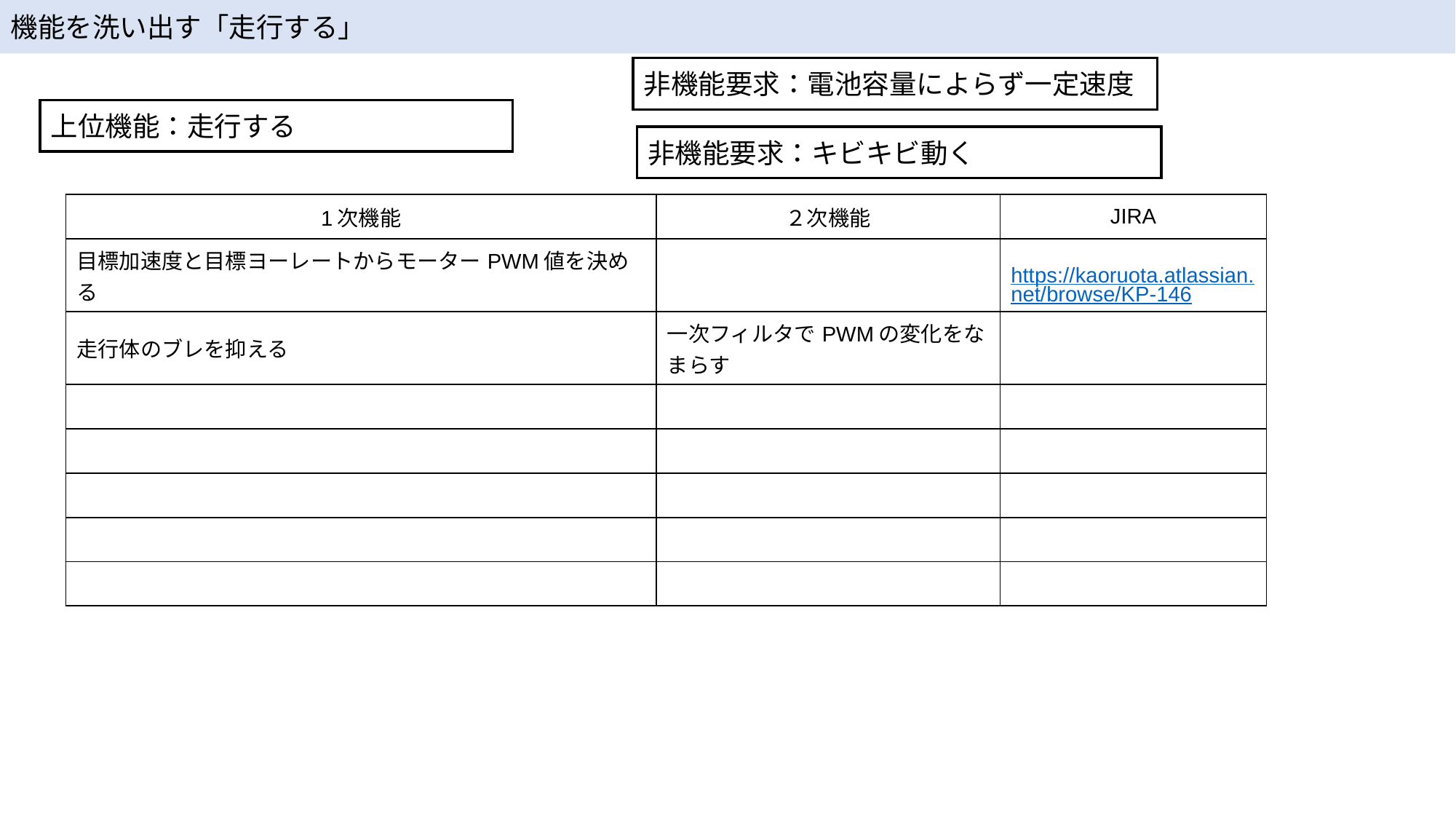

機能を洗い出す「走行する」
非機能要求：電池容量によらず一定速度
上位機能：走行する
非機能要求：キビキビ動く
| 1次機能 | ２次機能 | JIRA |
| --- | --- | --- |
| 目標加速度と目標ヨーレートからモーターPWM値を決める |  | https://kaoruota.atlassian.net/browse/KP-146 |
| 走行体のブレを抑える | 一次フィルタでPWMの変化をなまらす |  |
|  |  |  |
|  |  |  |
|  |  |  |
|  |  |  |
|  |  |  |